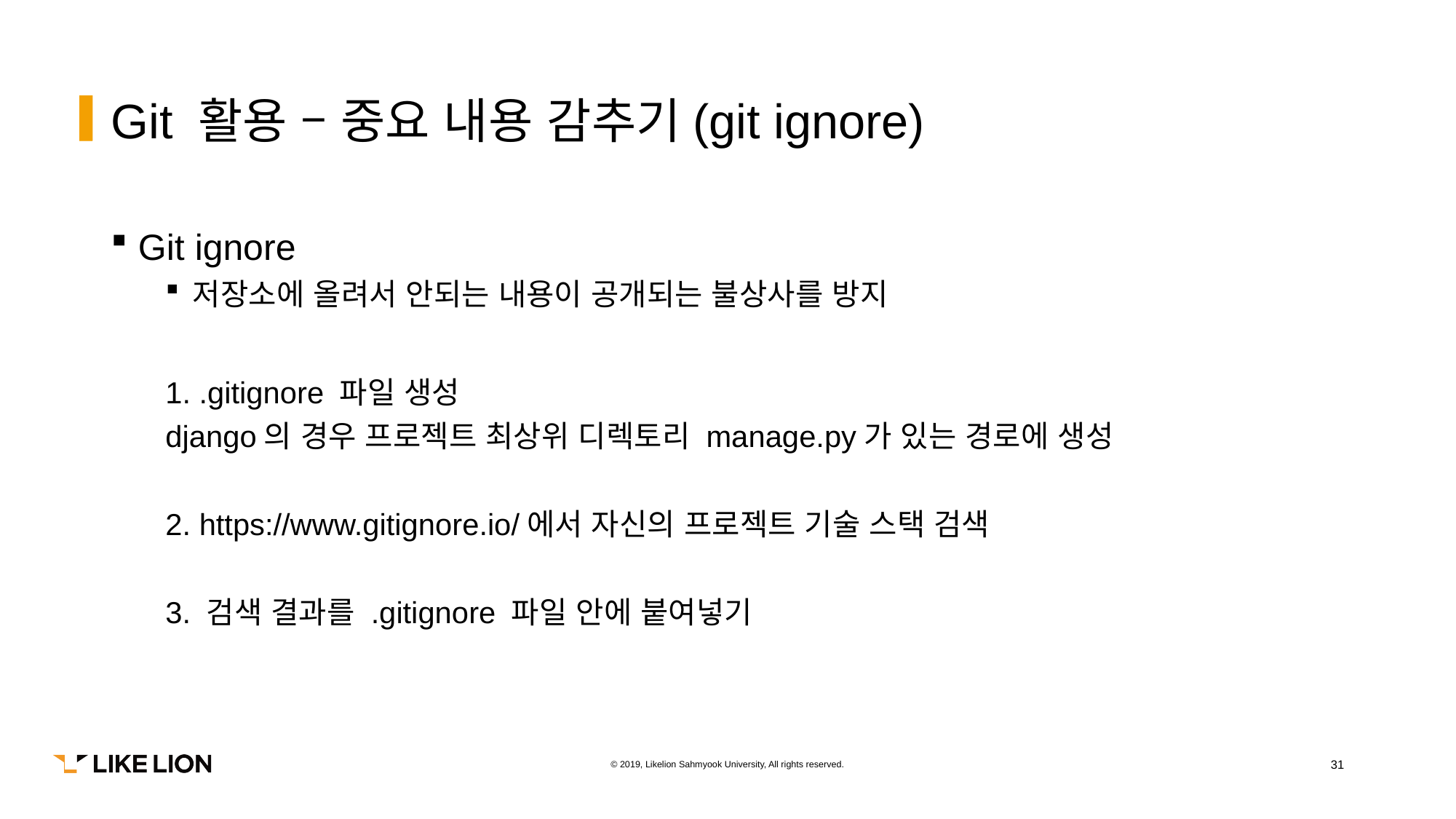

# Git 활용 – 중요 내용 감추기(git ignore)
Git ignore
저장소에 올려서 안되는 내용이 공개되는 불상사를 방지

1. .gitignore 파일 생성
django의 경우 프로젝트 최상위 디렉토리 manage.py가 있는 경로에 생성

2. https://www.gitignore.io/에서 자신의 프로젝트 기술 스택 검색

3. 검색 결과를 .gitignore 파일 안에 붙여넣기
31